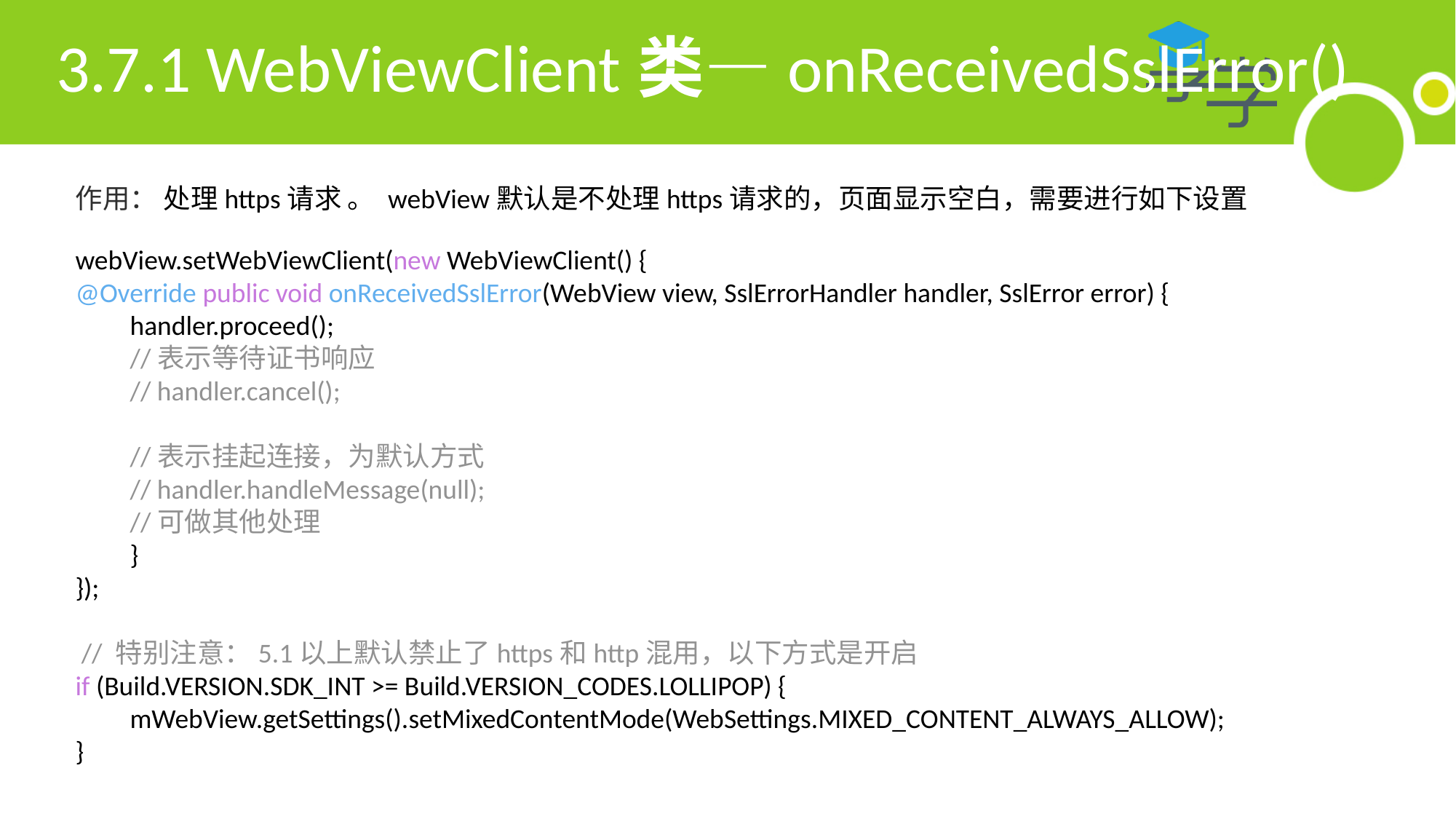

# 3.7.1 WebViewClient类—onReceivedSslError()
作用： 处理https请求 。 webView默认是不处理https请求的，页面显示空白，需要进行如下设置
webView.setWebViewClient(new WebViewClient() {
@Override public void onReceivedSslError(WebView view, SslErrorHandler handler, SslError error) {
handler.proceed();
//表示等待证书响应
// handler.cancel();

//表示挂起连接，为默认方式
// handler.handleMessage(null);
//可做其他处理
}
});

 // 特别注意：5.1以上默认禁止了https和http混用，以下方式是开启
if (Build.VERSION.SDK_INT >= Build.VERSION_CODES.LOLLIPOP) {
mWebView.getSettings().setMixedContentMode(WebSettings.MIXED_CONTENT_ALWAYS_ALLOW);
}